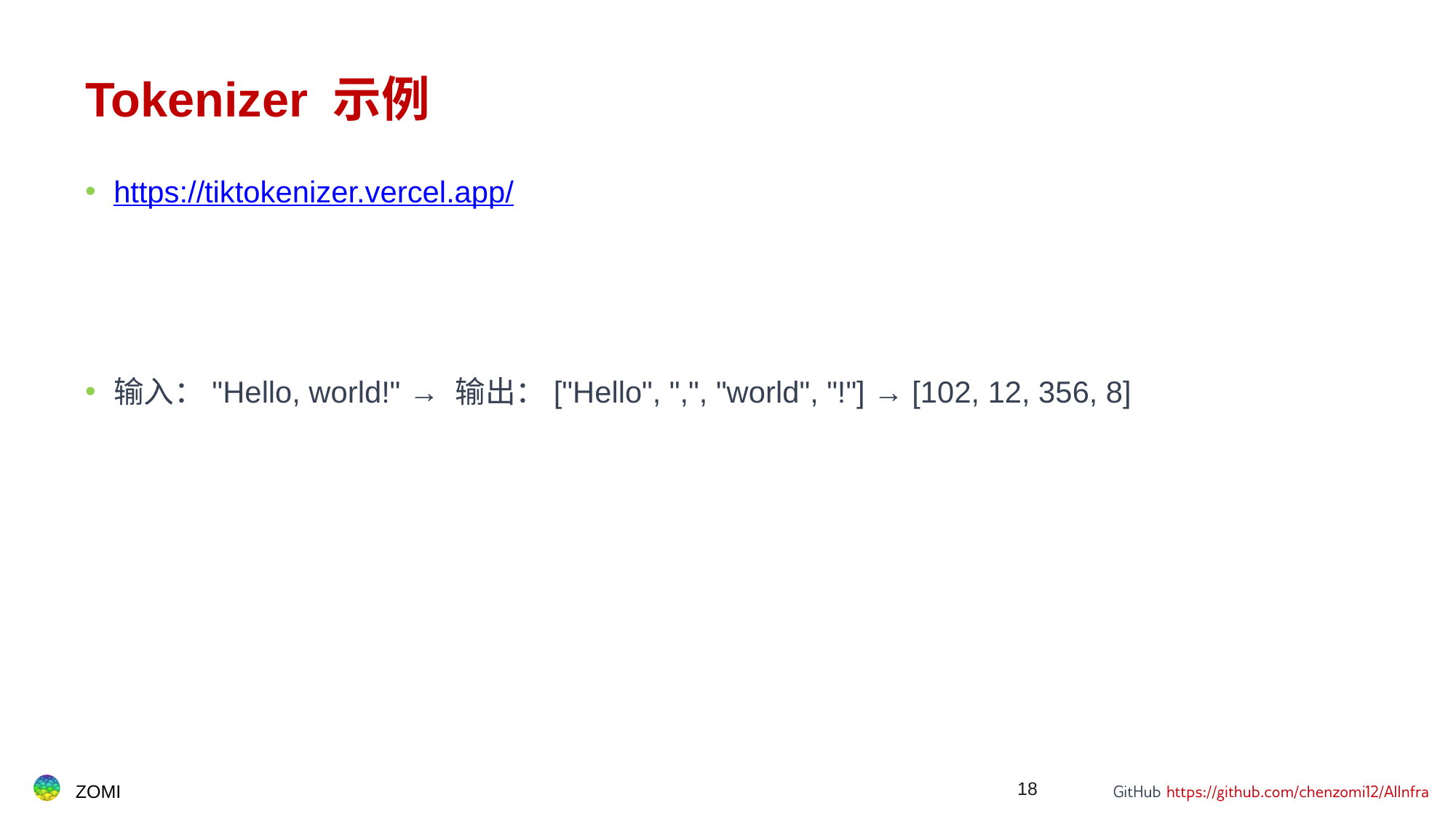

# Tokenizer 示例
https://tiktokenizer.vercel.app/

输入："Hello, world!" → 输出：["Hello", ",", "world", "!"] → [102, 12, 356, 8]